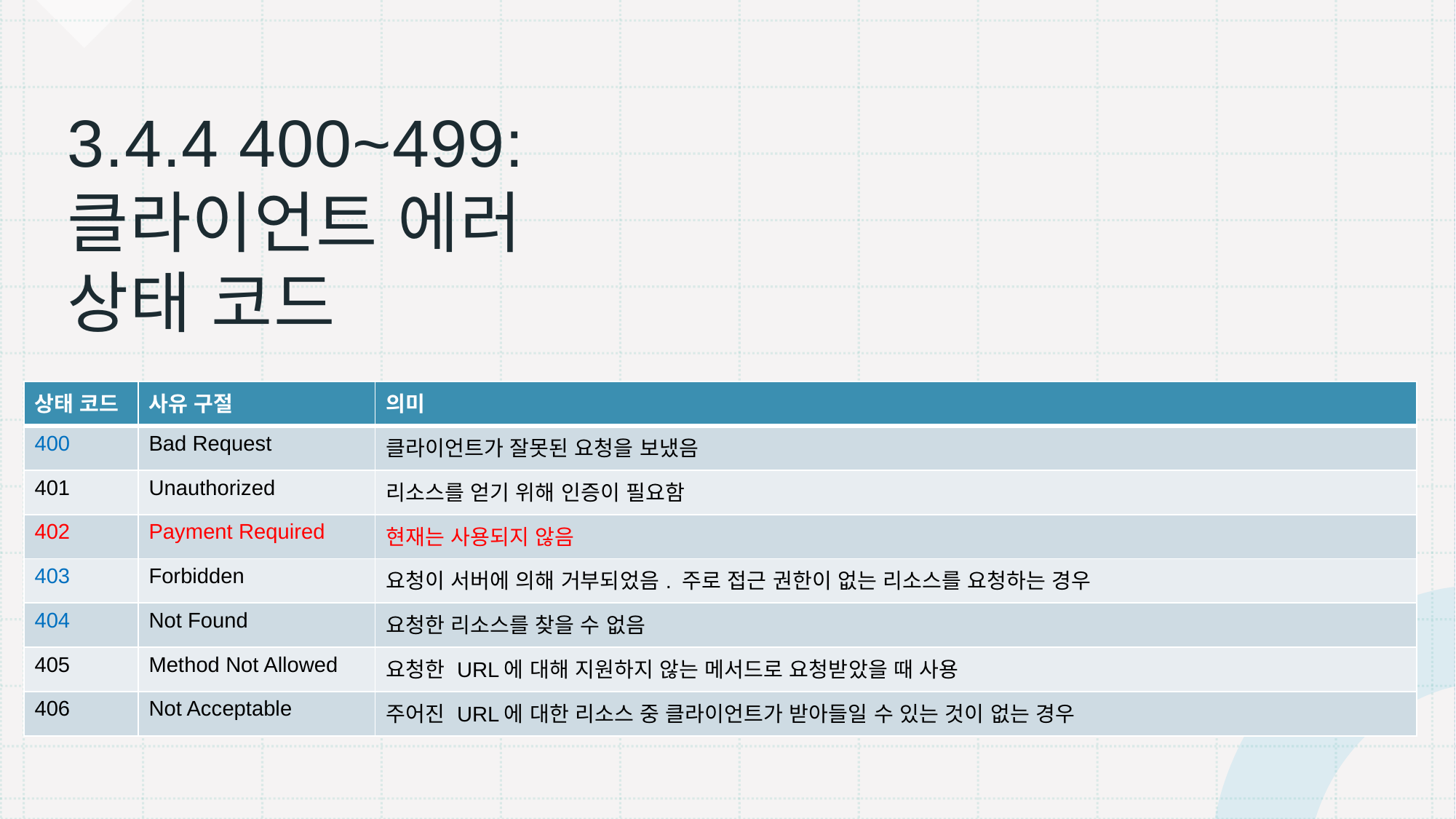

# 3.4.4 400~499: 클라이언트 에러 상태 코드
| 상태 코드 | 사유 구절 | 의미 |
| --- | --- | --- |
| 400 | Bad Request | 클라이언트가 잘못된 요청을 보냈음 |
| 401 | Unauthorized | 리소스를 얻기 위해 인증이 필요함 |
| 402 | Payment Required | 현재는 사용되지 않음 |
| 403 | Forbidden | 요청이 서버에 의해 거부되었음. 주로 접근 권한이 없는 리소스를 요청하는 경우 |
| 404 | Not Found | 요청한 리소스를 찾을 수 없음 |
| 405 | Method Not Allowed | 요청한 URL에 대해 지원하지 않는 메서드로 요청받았을 때 사용 |
| 406 | Not Acceptable | 주어진 URL에 대한 리소스 중 클라이언트가 받아들일 수 있는 것이 없는 경우 |